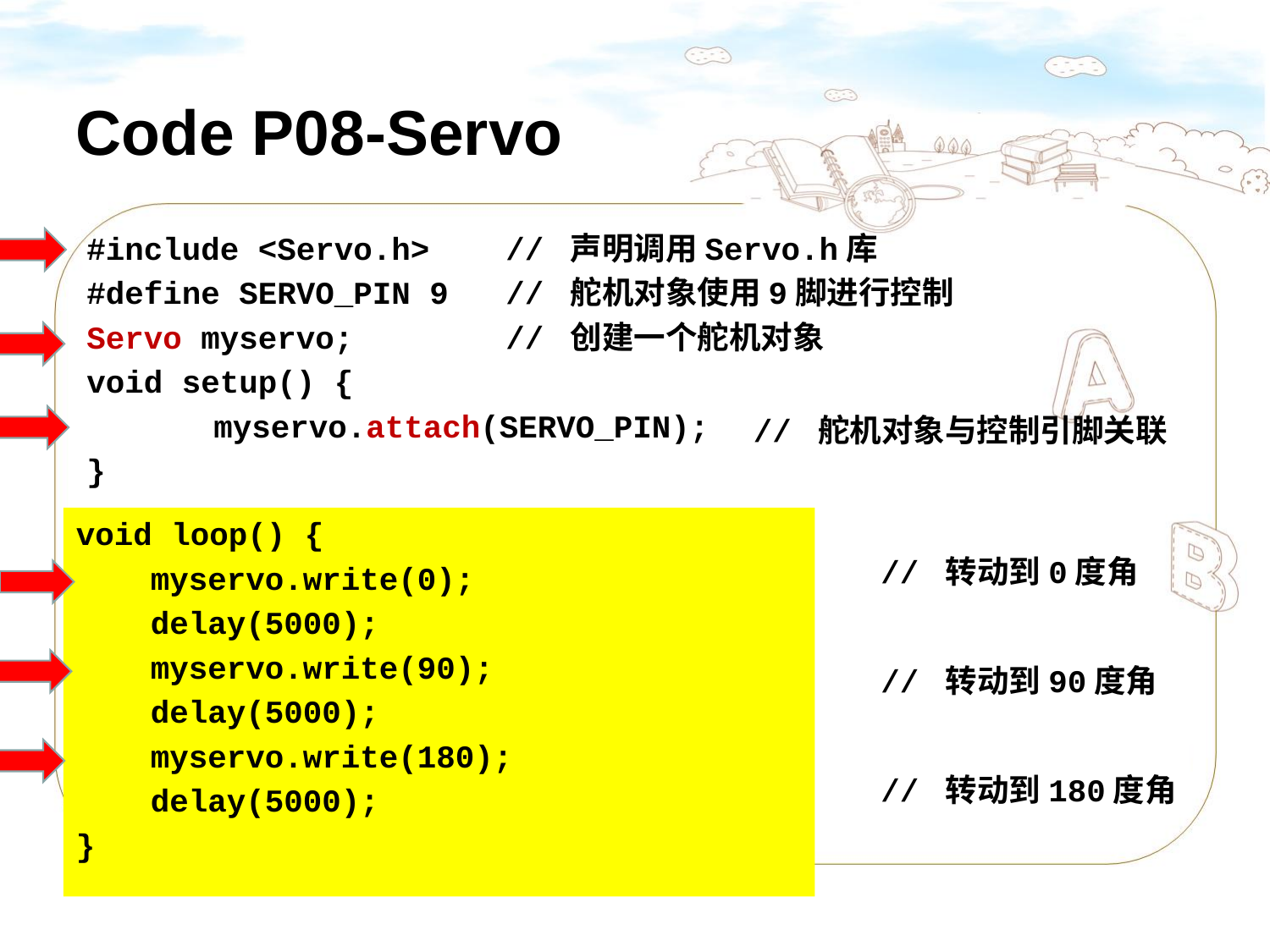

# Code P08-Servo
#include <Servo.h>    // 声明调用Servo.h库
#define SERVO_PIN 9	  // 舵机对象使用9脚进行控制
Servo myservo;        // 创建一个舵机对象
void setup() {
	myservo.attach(SERVO_PIN);
}

// 舵机对象与控制引脚关联

void loop() {
 myservo.write(0);
 delay(5000);
 myservo.write(90);
 delay(5000);
 myservo.write(180);
 delay(5000);
}

// 转动到0度角

// 转动到90度角

// 转动到180度角